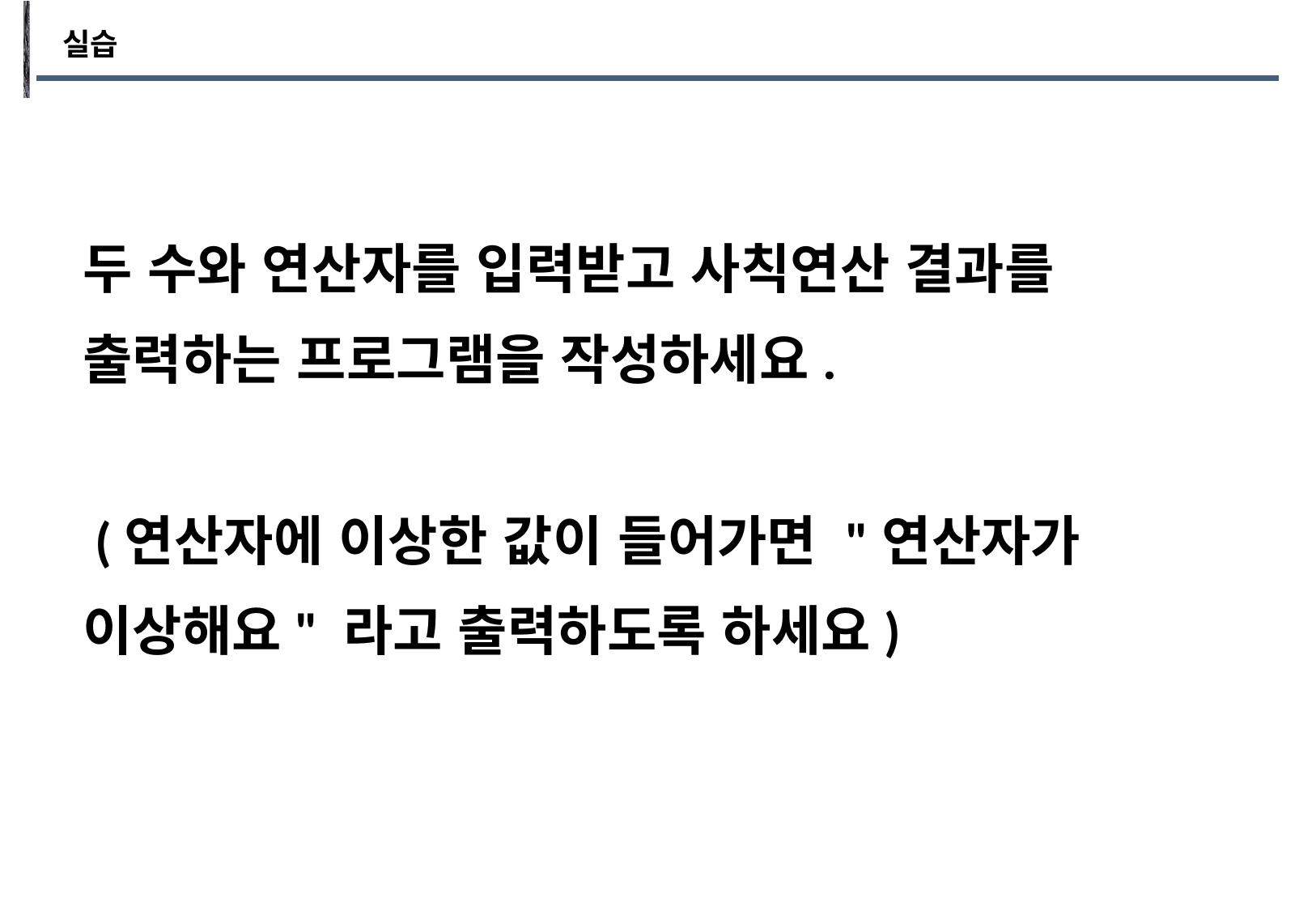

실습

두 수와 연산자를 입력받고 사칙연산 결과를 출력하는 프로그램을 작성하세요.

 (연산자에 이상한 값이 들어가면 "연산자가 이상해요" 라고 출력하도록 하세요)